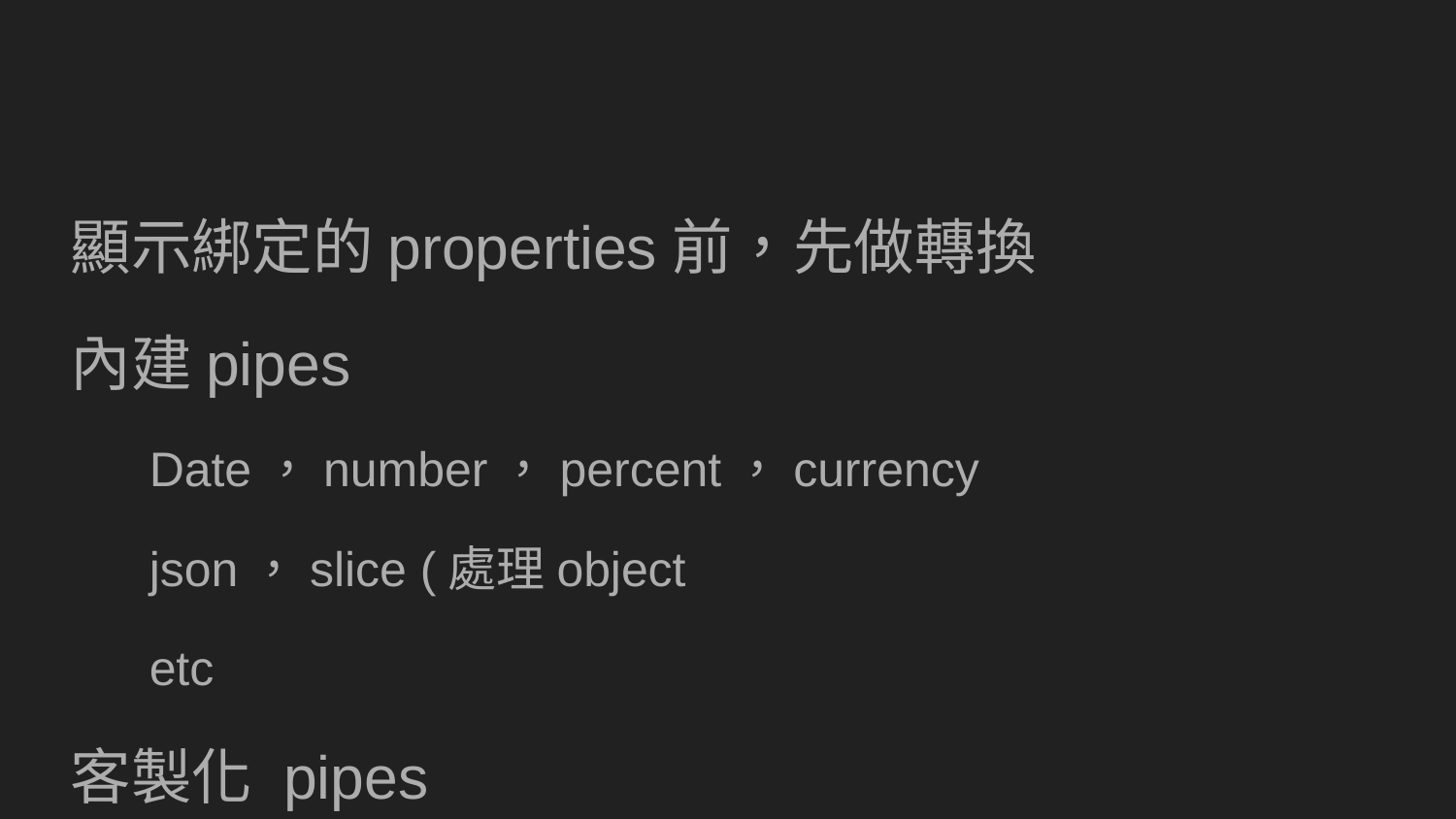

#
顯示綁定的properties前，先做轉換
內建pipes
Date，number，percent，currency
json，slice (處理object
etc
客製化 pipes